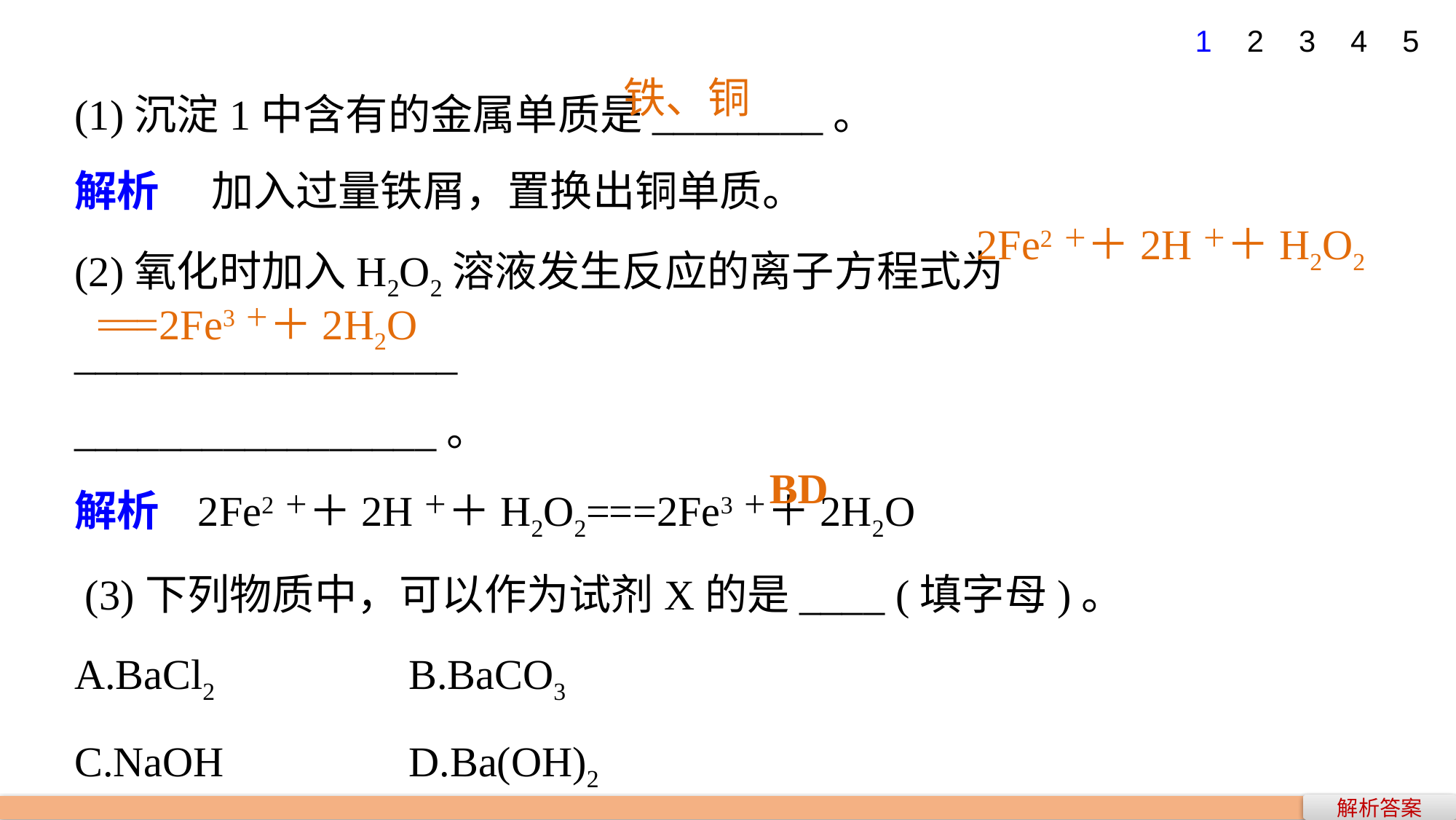

1
2
3
4
5
(1)沉淀1中含有的金属单质是________。
解析　 加入过量铁屑，置换出铜单质。
(2)氧化时加入H2O2溶液发生反应的离子方程式为__________________
_________________。
解析   2Fe2＋＋2H＋＋H2O2===2Fe3＋＋2H2O
 (3)下列物质中，可以作为试剂X的是____ (填字母)。
A.BaCl2  	           B.BaCO3
C.NaOH  	           D.Ba(OH)2
解析   加入X，目的是调pH，并且不能引入新的杂质。
铁、铜
2Fe2＋＋2H＋＋H2O2
===2Fe3＋＋2H2O
BD
解析答案